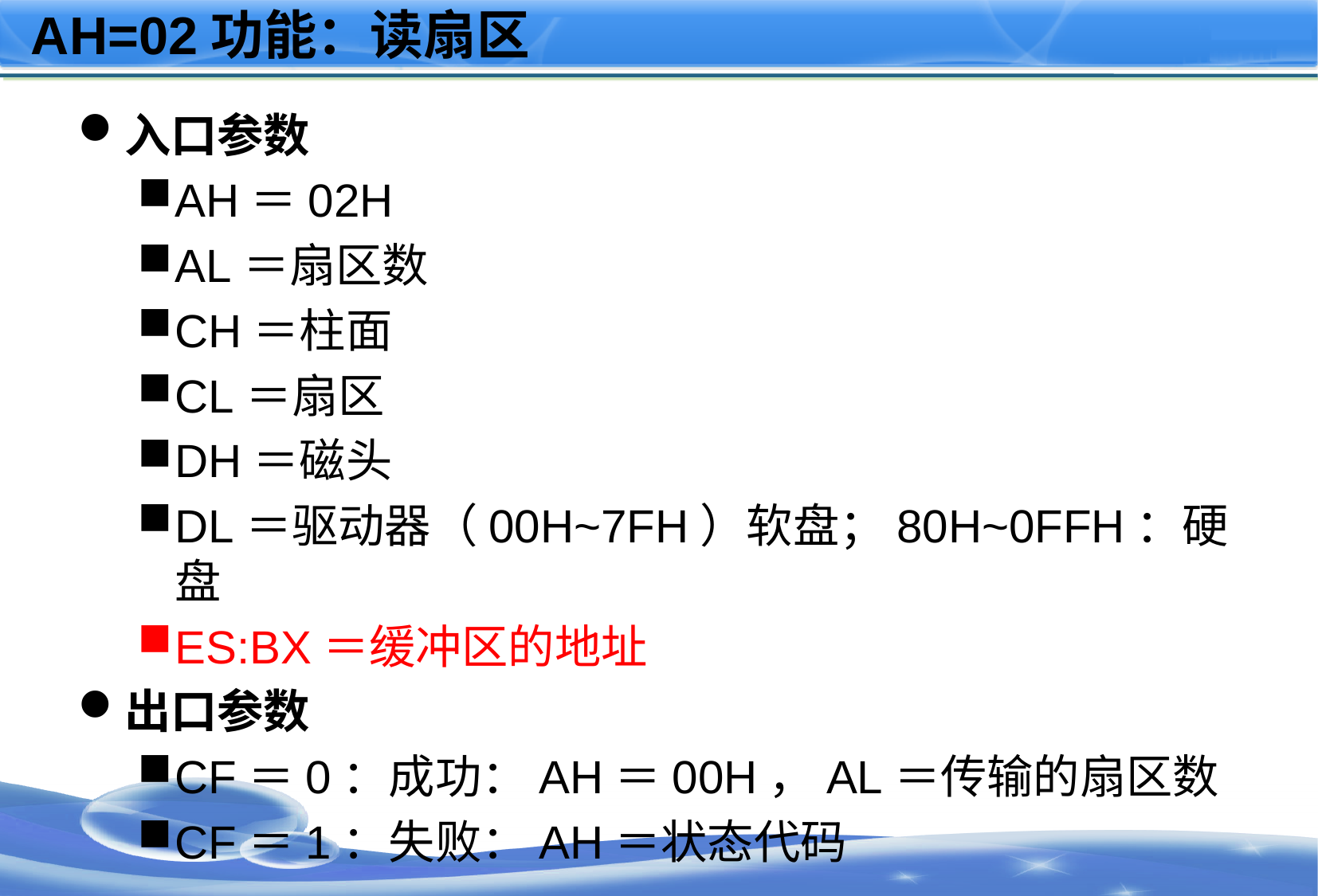

# AH=02功能：读扇区
入口参数
AH＝02H
AL＝扇区数
CH＝柱面
CL＝扇区
DH＝磁头
DL＝驱动器（00H~7FH）软盘；80H~0FFH：硬盘
ES:BX＝缓冲区的地址
出口参数
CF＝0：成功：AH＝00H，AL＝传输的扇区数
CF＝1：失败：AH＝状态代码